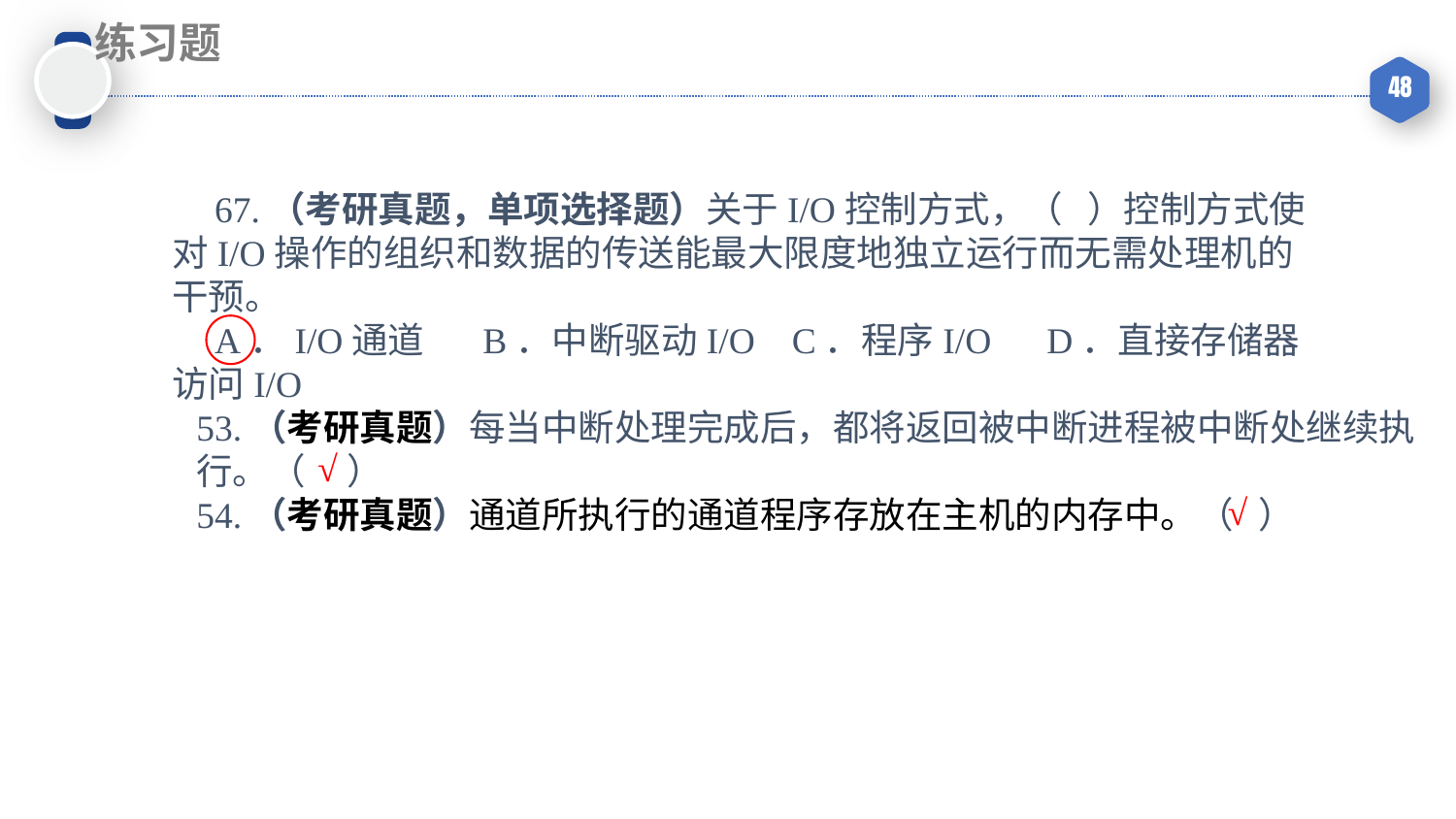

练习题
67.（考研真题，单项选择题）关于I/O控制方式，（   ）控制方式使对I/O操作的组织和数据的传送能最大限度地独立运行而无需处理机的干预。
A．I/O通道      B．中断驱动I/O    C．程序I/O      D．直接存储器访问I/O

53.（考研真题）每当中断处理完成后，都将返回被中断进程被中断处继续执行。（     ）
54.（考研真题）通道所执行的通道程序存放在主机的内存中。（   ）
√
√